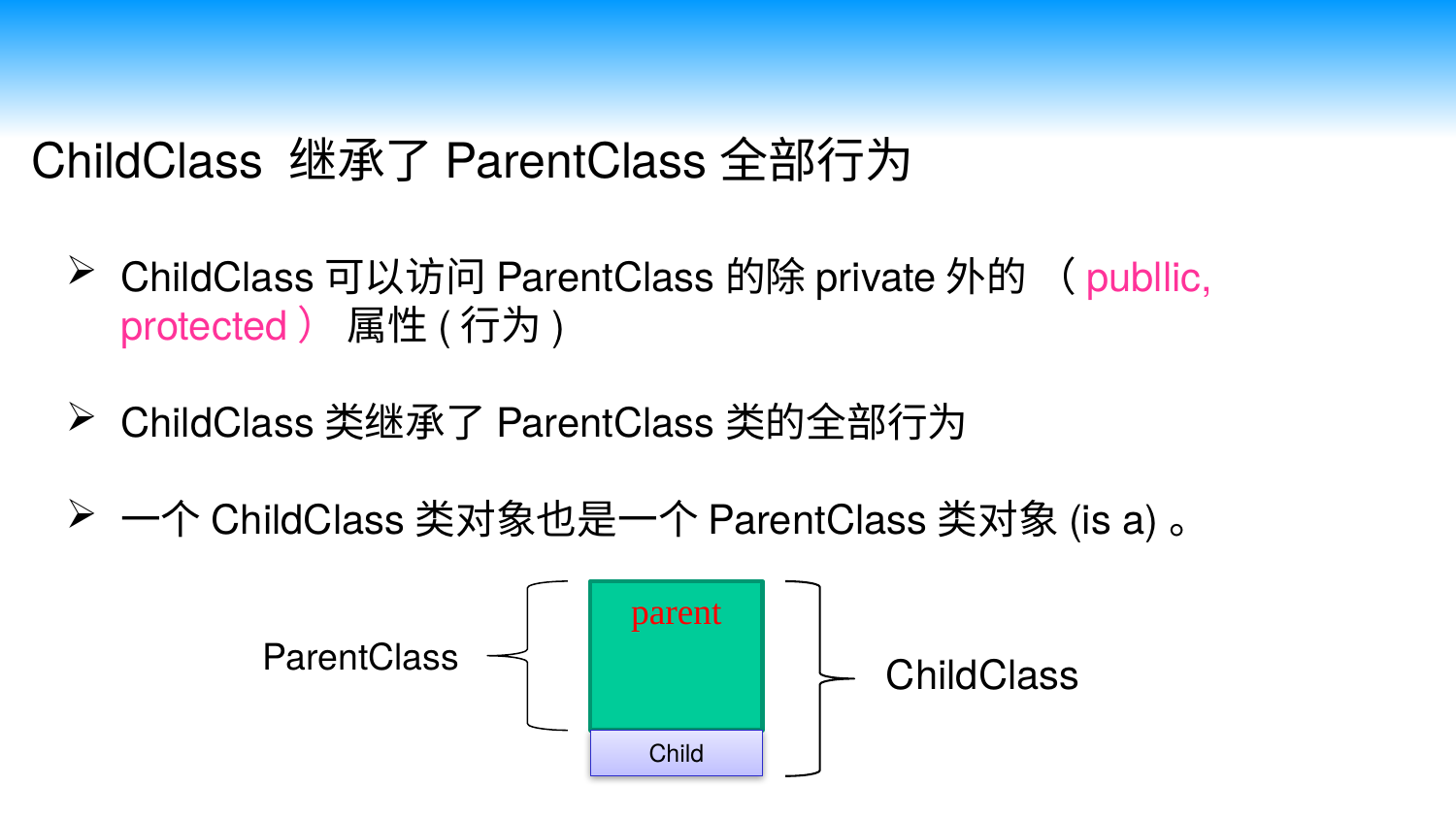

ChildClass 继承了ParentClass全部行为
ChildClass可以访问ParentClass的除private外的 （publlic, protected） 属性(行为)

ChildClass类继承了ParentClass类的全部行为

一个ChildClass类对象也是一个ParentClass类对象(is a)。

parent

ParentClass
ChildClass
Child